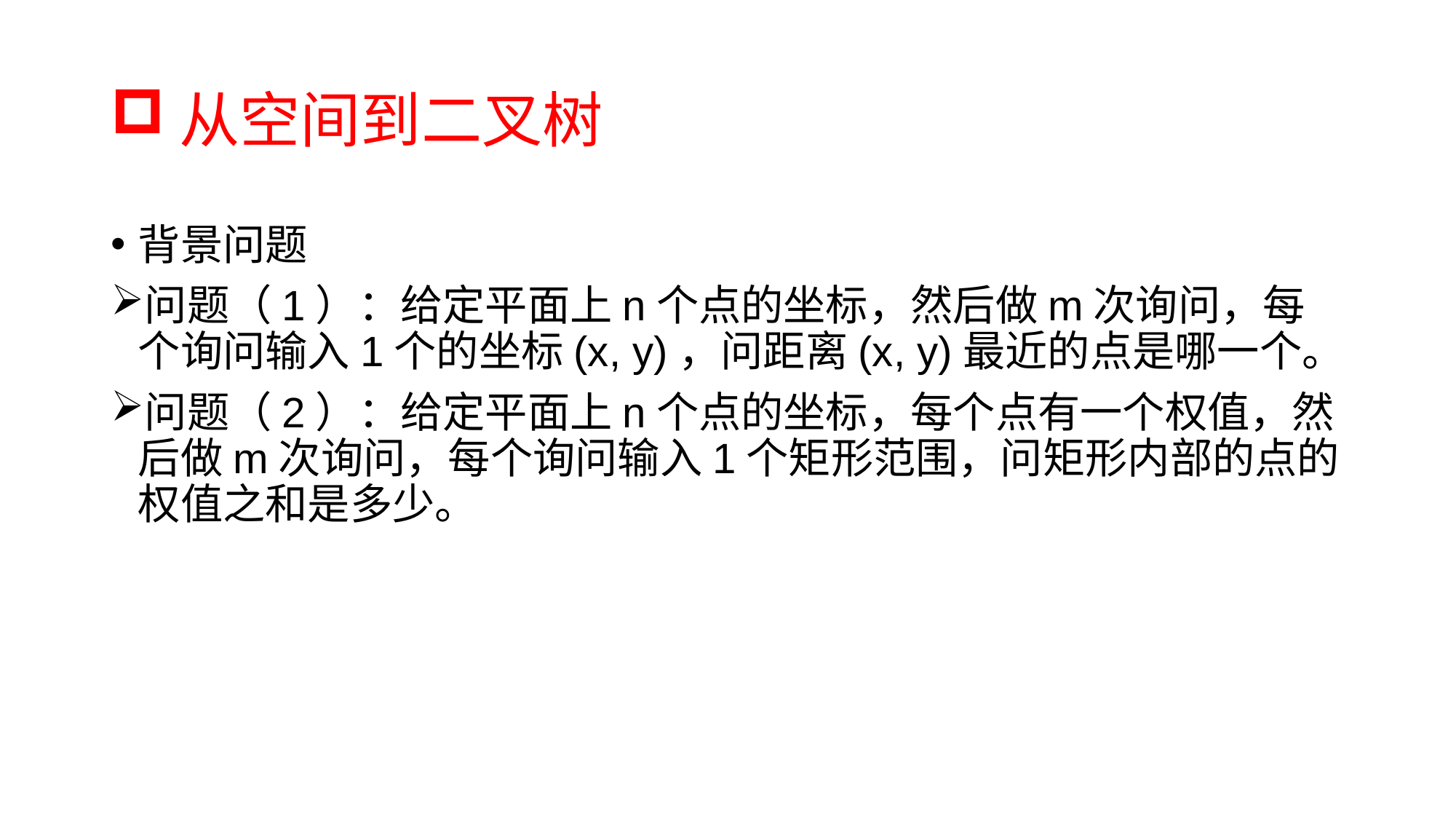

# 从空间到二叉树
背景问题
问题（1）：给定平面上n个点的坐标，然后做m次询问，每个询问输入1个的坐标(x, y)，问距离(x, y)最近的点是哪一个。
问题（2）：给定平面上n个点的坐标，每个点有一个权值，然后做m次询问，每个询问输入1个矩形范围，问矩形内部的点的权值之和是多少。